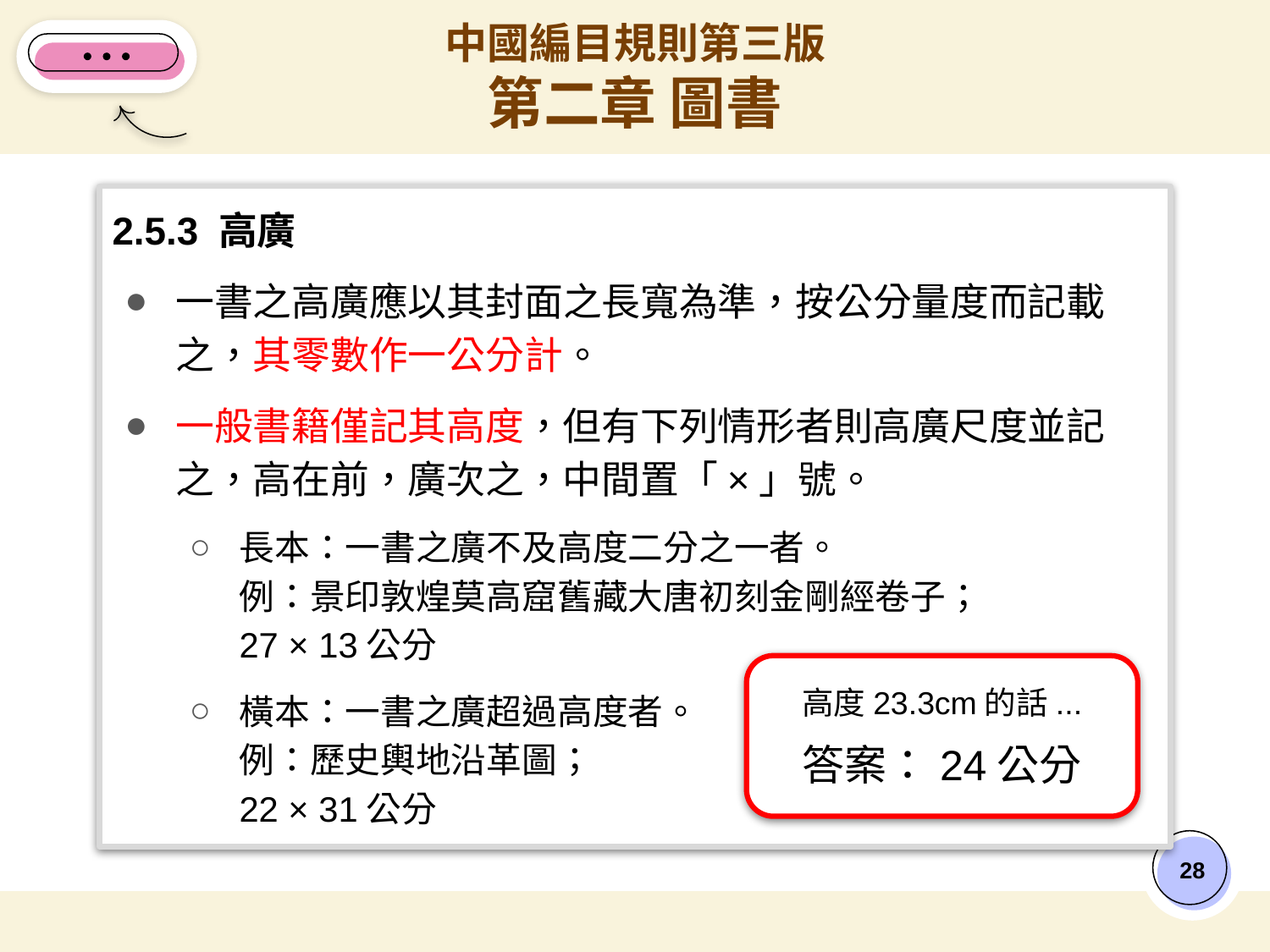

# 中國編目規則第三版
第二章 圖書
2.5.3 高廣
一書之高廣應以其封面之長寬為準，按公分量度而記載之，其零數作一公分計。
一般書籍僅記其高度，但有下列情形者則高廣尺度並記之，高在前，廣次之，中間置「×」號。
長本：一書之廣不及高度二分之一者。
例：景印敦煌莫高窟舊藏大唐初刻金剛經卷子；
27 × 13公分
橫本：一書之廣超過高度者。
例：歷史輿地沿革圖；
22 × 31公分
高度23.3cm的話...
答案：24公分
28